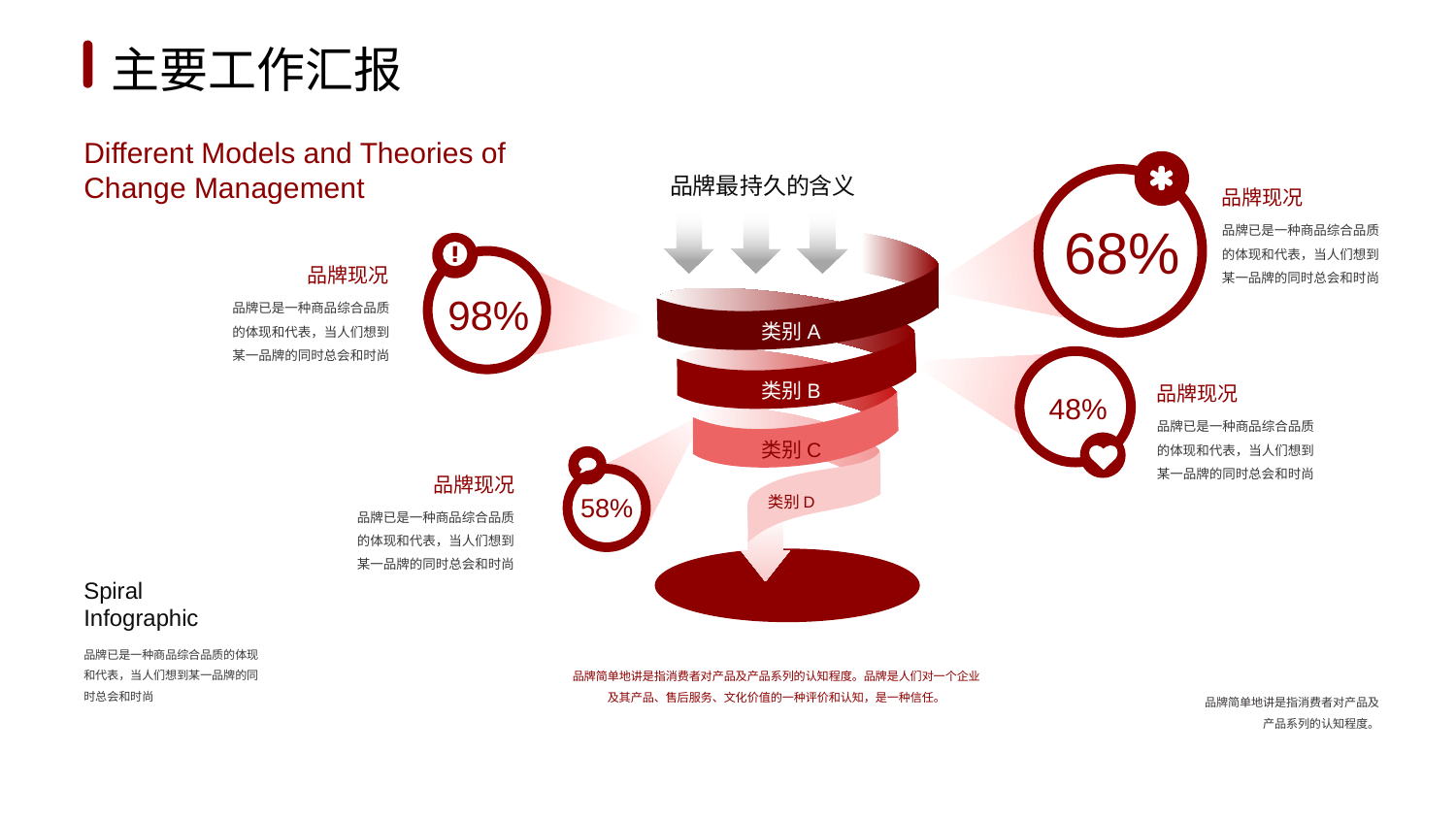

1
2
3
4
5
6
主要工作汇报

Different Models and Theories of Change Management

品牌最持久的含义

品牌现况

品牌已是一种商品综合品质的体现和代表，当人们想到某一品牌的同时总会和时尚
68%

品牌现况

98%

品牌已是一种商品综合品质的体现和代表，当人们想到某一品牌的同时总会和时尚

类别A

类别B
品牌现况
48%

品牌已是一种商品综合品质的体现和代表，当人们想到某一品牌的同时总会和时尚
类别C

品牌现况
类别D
58%
品牌已是一种商品综合品质的体现和代表，当人们想到某一品牌的同时总会和时尚

Spiral
Infographic
品牌已是一种商品综合品质的体现和代表，当人们想到某一品牌的同时总会和时尚
品牌简单地讲是指消费者对产品及产品系列的认知程度。品牌是人们对一个企业及其产品、售后服务、文化价值的一种评价和认知，是一种信任。
品牌简单地讲是指消费者对产品及产品系列的认知程度。